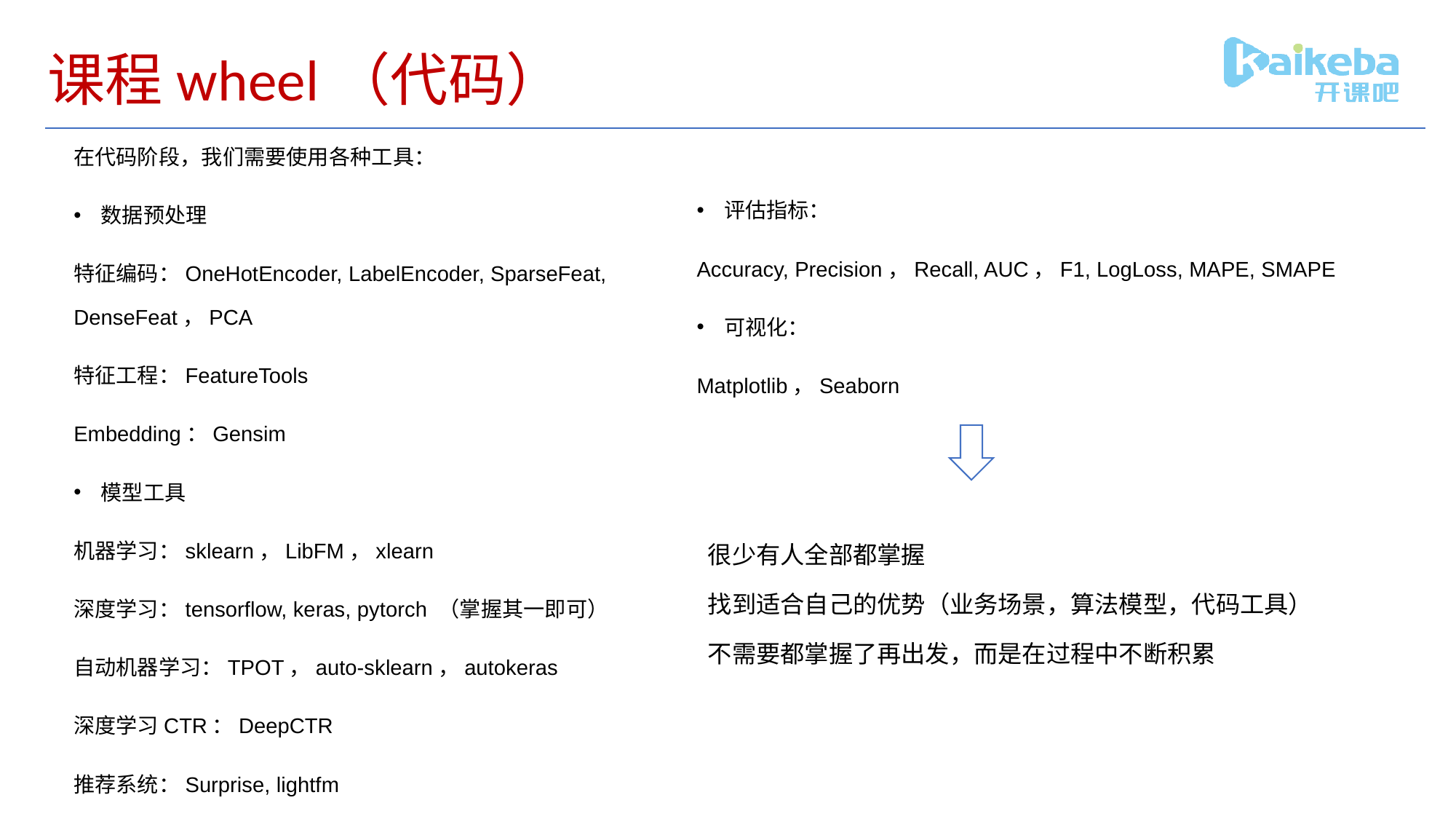

# 课程wheel（代码）
在代码阶段，我们需要使用各种工具：
数据预处理
特征编码：OneHotEncoder, LabelEncoder, SparseFeat, DenseFeat，PCA
特征工程：FeatureTools
Embedding：Gensim
模型工具
机器学习：sklearn，LibFM，xlearn
深度学习：tensorflow, keras, pytorch （掌握其一即可）
自动机器学习：TPOT，auto-sklearn，autokeras
深度学习CTR：DeepCTR
推荐系统：Surprise, lightfm

评估指标：
Accuracy, Precision，Recall, AUC，F1, LogLoss, MAPE, SMAPE
可视化：
Matplotlib，Seaborn

很少有人全部都掌握
找到适合自己的优势（业务场景，算法模型，代码工具）
不需要都掌握了再出发，而是在过程中不断积累